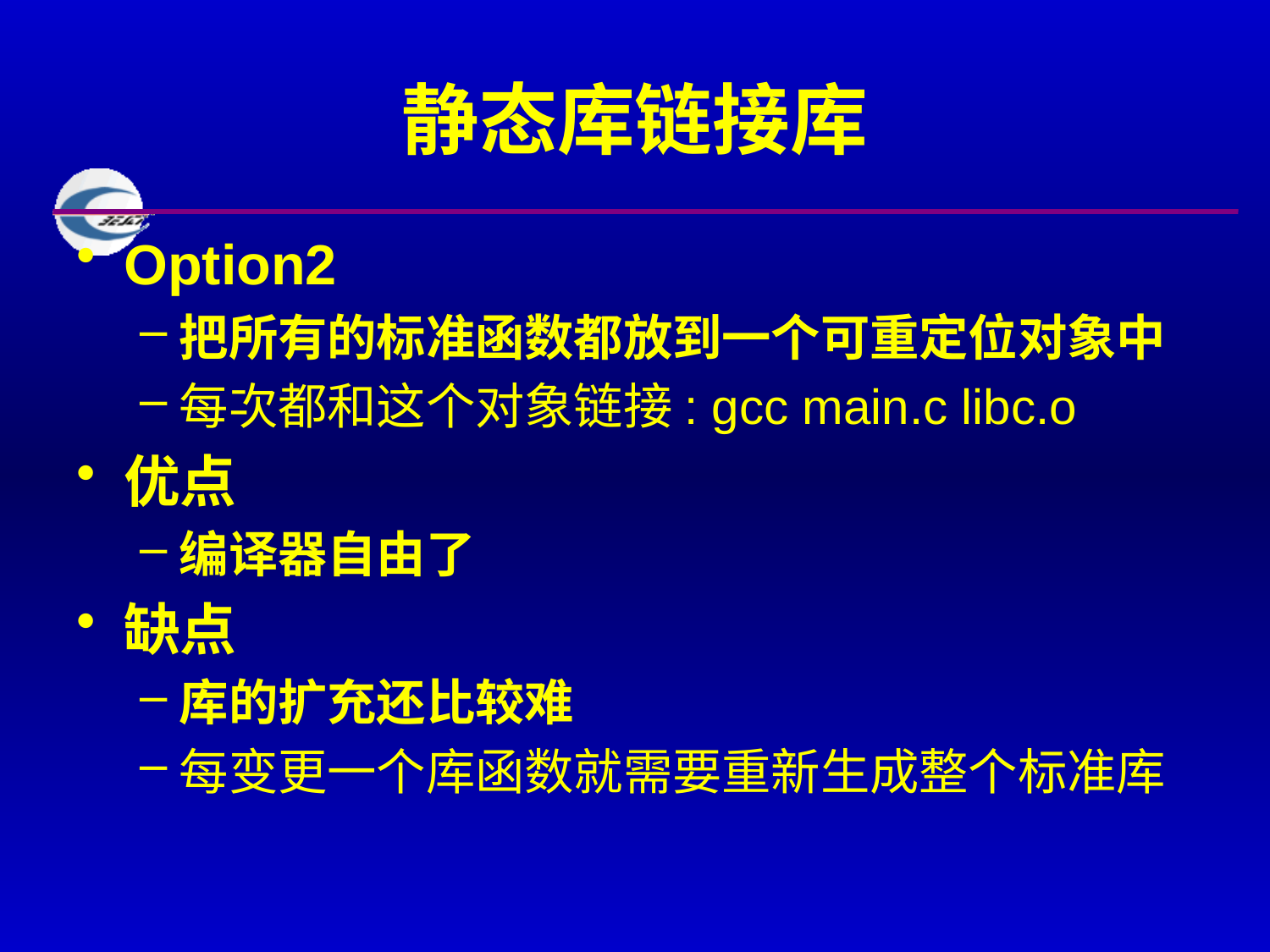

# 静态库链接库
Option2
把所有的标准函数都放到一个可重定位对象中
每次都和这个对象链接: gcc main.c libc.o
优点
编译器自由了
缺点
库的扩充还比较难
每变更一个库函数就需要重新生成整个标准库